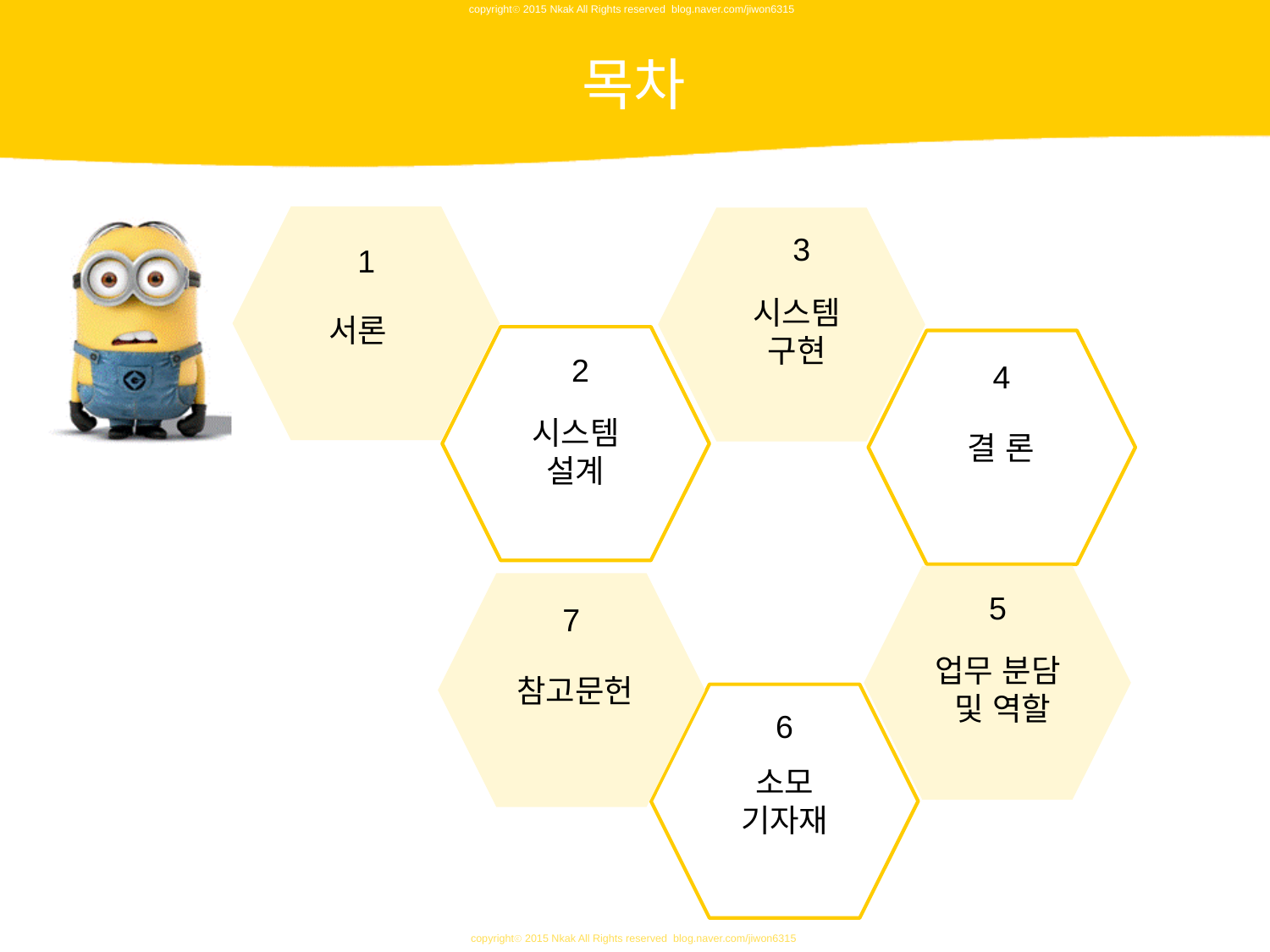

copyrightⓒ 2015 Nkak All Rights reserved  blog.naver.com/jiwon6315
목차

1
서론

3
시스템
구현

2
시스템
설계

4
결 론

5
업무 분담
및 역할

7
참고문헌

6
소모
기자재

copyrightⓒ 2015 Nkak All Rights reserved  blog.naver.com/jiwon6315